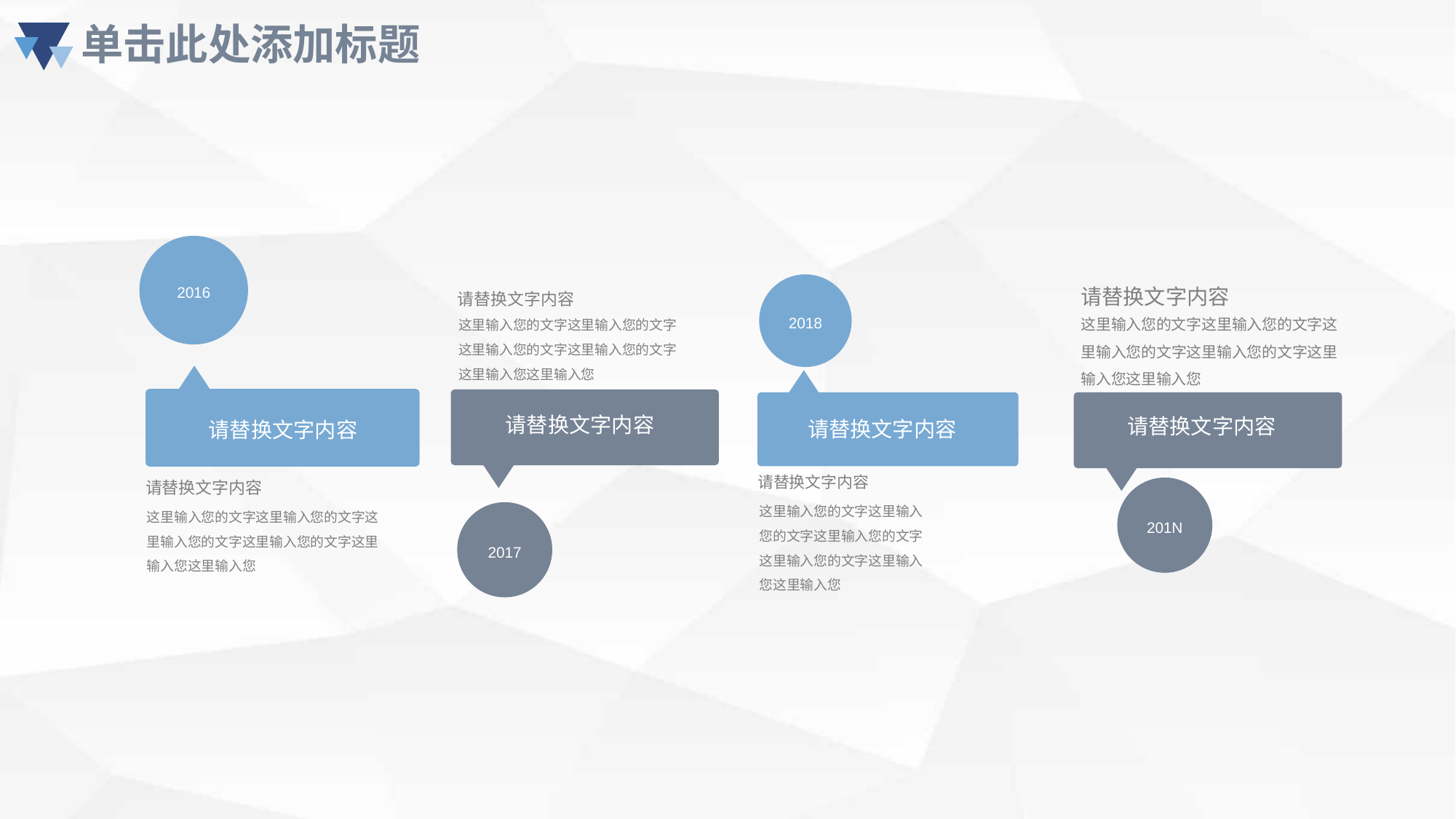

2016

2018
请替换文字内容
请替换文字内容
这里输入您的文字这里输入您的文字这里输入您的文字这里输入您的文字这里输入您这里输入您
这里输入您的文字这里输入您的文字这里输入您的文字这里输入您的文字这里输入您这里输入您

请替换文字内容
请替换文字内容
请替换文字内容
请替换文字内容
请替换文字内容

201N
请替换文字内容
这里输入您的文字这里输入您的文字这里输入您的文字这里输入您的文字这里输入您这里输入您
这里输入您的文字这里输入您的文字这里输入您的文字这里输入您的文字这里输入您这里输入您

2017